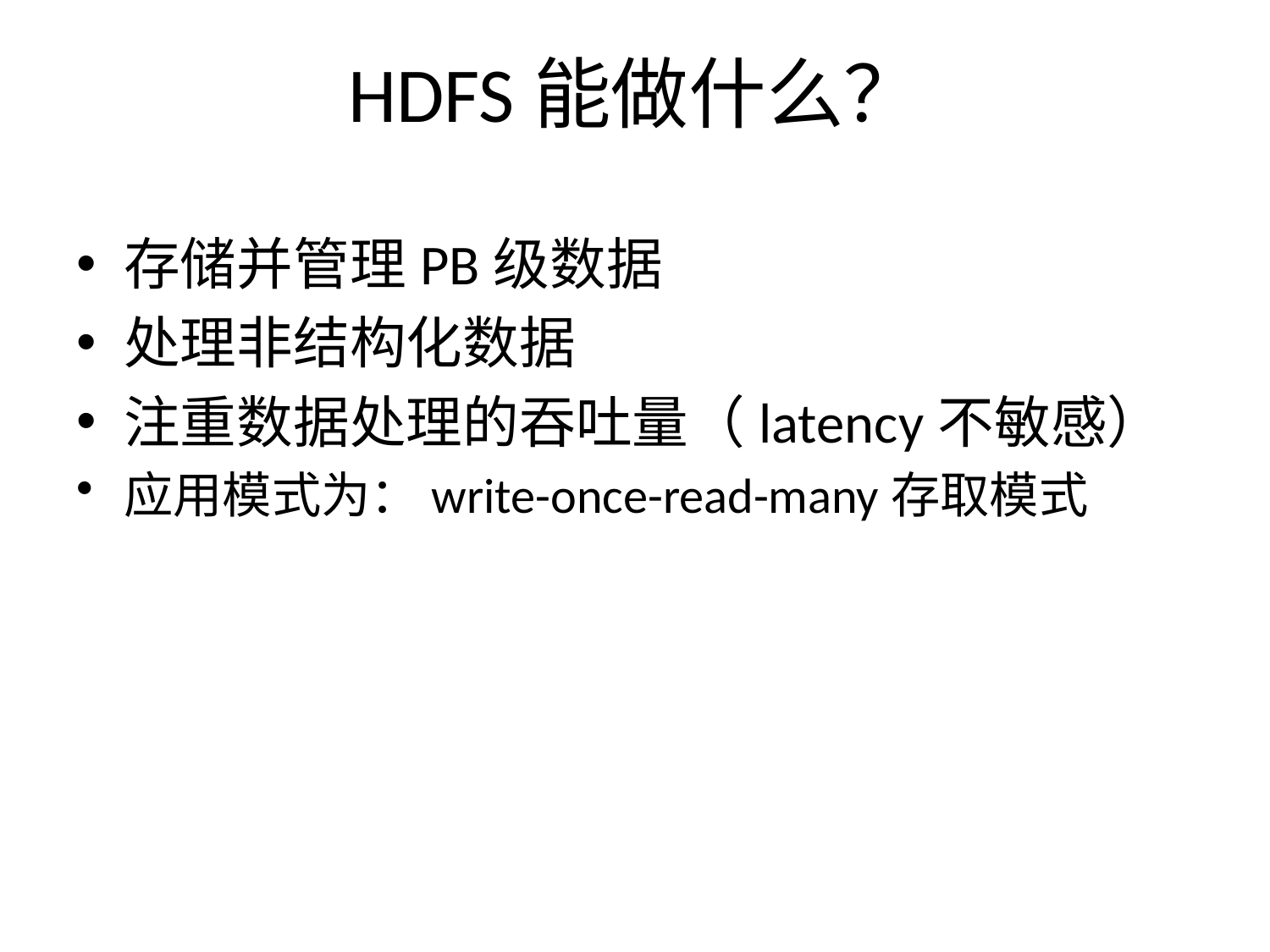

# HDFS能做什么？
存储并管理PB级数据
处理非结构化数据
注重数据处理的吞吐量（latency不敏感）
应用模式为：write-once-read-many存取模式